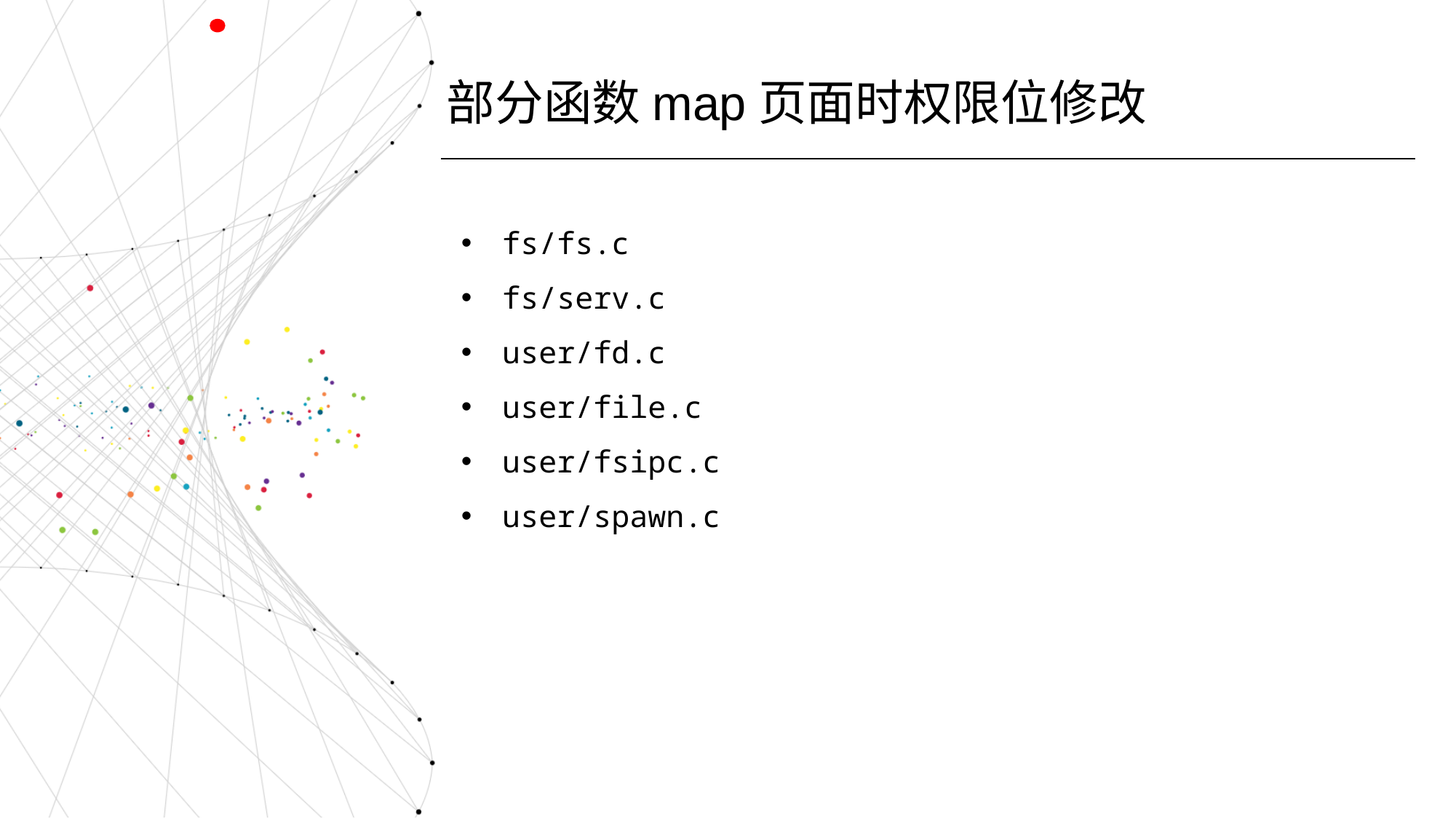

部分函数map页面时权限位修改
fs/fs.c
fs/serv.c
user/fd.c
user/file.c
user/fsipc.c
user/spawn.c